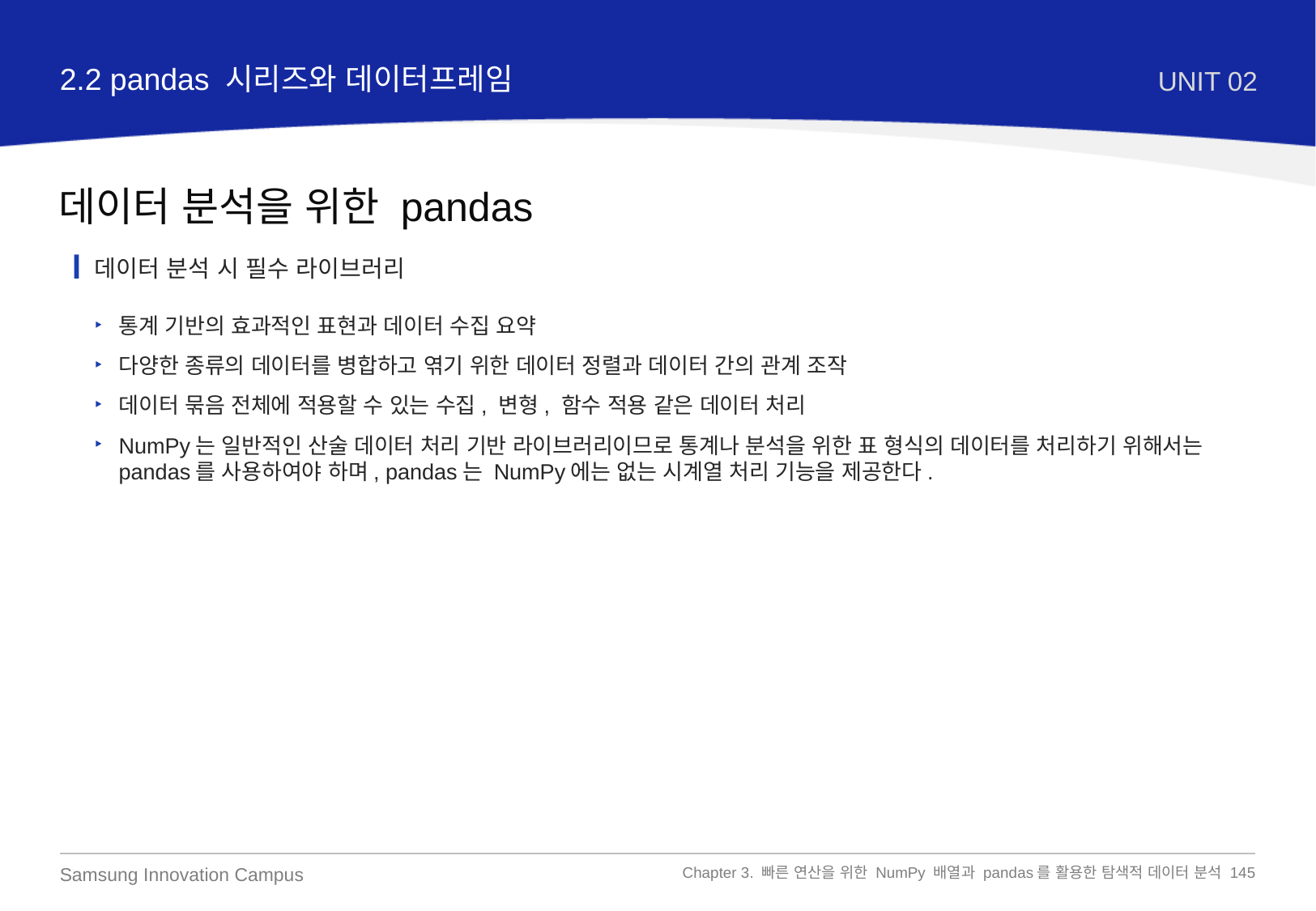

2.2 pandas 시리즈와 데이터프레임
UNIT 02
데이터 분석을 위한 pandas
데이터 분석 시 필수 라이브러리

통계 기반의 효과적인 표현과 데이터 수집 요약
다양한 종류의 데이터를 병합하고 엮기 위한 데이터 정렬과 데이터 간의 관계 조작
데이터 묶음 전체에 적용할 수 있는 수집, 변형, 함수 적용 같은 데이터 처리
NumPy는 일반적인 산술 데이터 처리 기반 라이브러리이므로 통계나 분석을 위한 표 형식의 데이터를 처리하기 위해서는 pandas를 사용하여야 하며, pandas는 NumPy에는 없는 시계열 처리 기능을 제공한다.